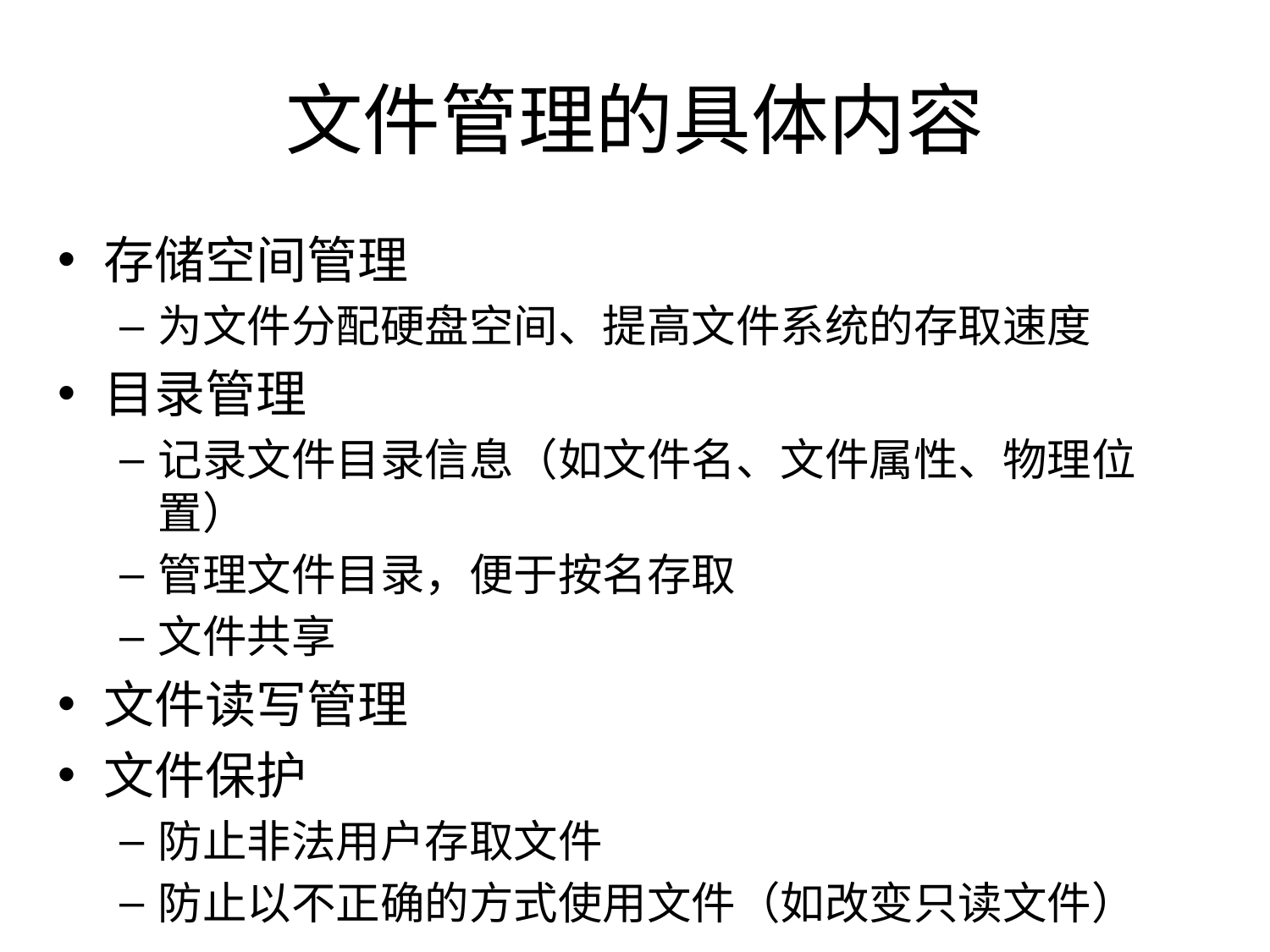

# 文件管理的具体内容
存储空间管理
为文件分配硬盘空间、提高文件系统的存取速度
目录管理
记录文件目录信息（如文件名、文件属性、物理位置）
管理文件目录，便于按名存取
文件共享
文件读写管理
文件保护
防止非法用户存取文件
防止以不正确的方式使用文件（如改变只读文件）